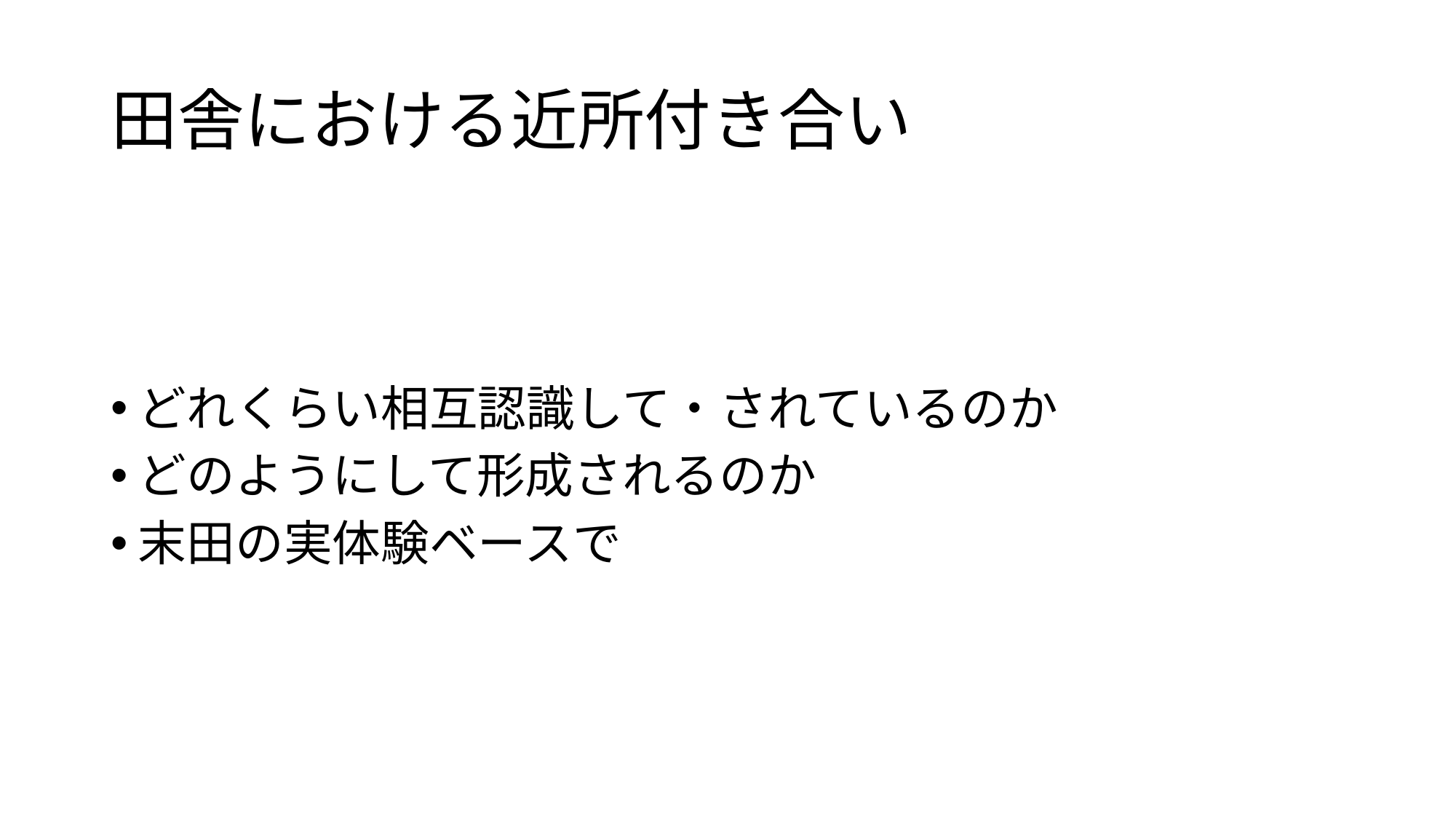

# 田舎における近所付き合い
どれくらい相互認識して・されているのか
どのようにして形成されるのか
末田の実体験ベースで